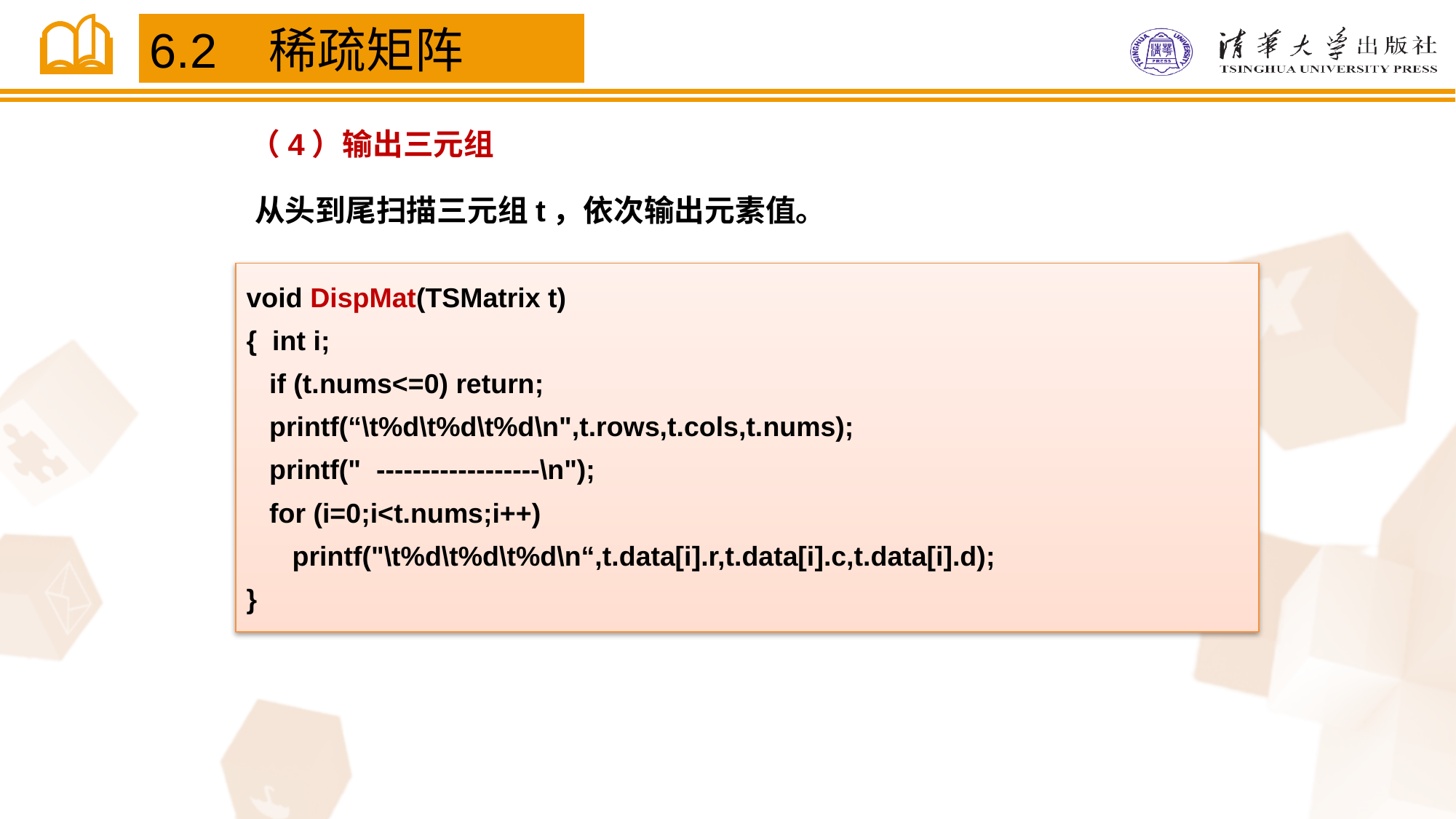

6.2   稀疏矩阵
（4）输出三元组
从头到尾扫描三元组t，依次输出元素值。
void DispMat(TSMatrix t)
{  int i;
   if (t.nums<=0) return;
   printf(“\t%d\t%d\t%d\n",t.rows,t.cols,t.nums);
   printf("  ------------------\n");
   for (i=0;i<t.nums;i++)
      printf("\t%d\t%d\t%d\n“,t.data[i].r,t.data[i].c,t.data[i].d);
}